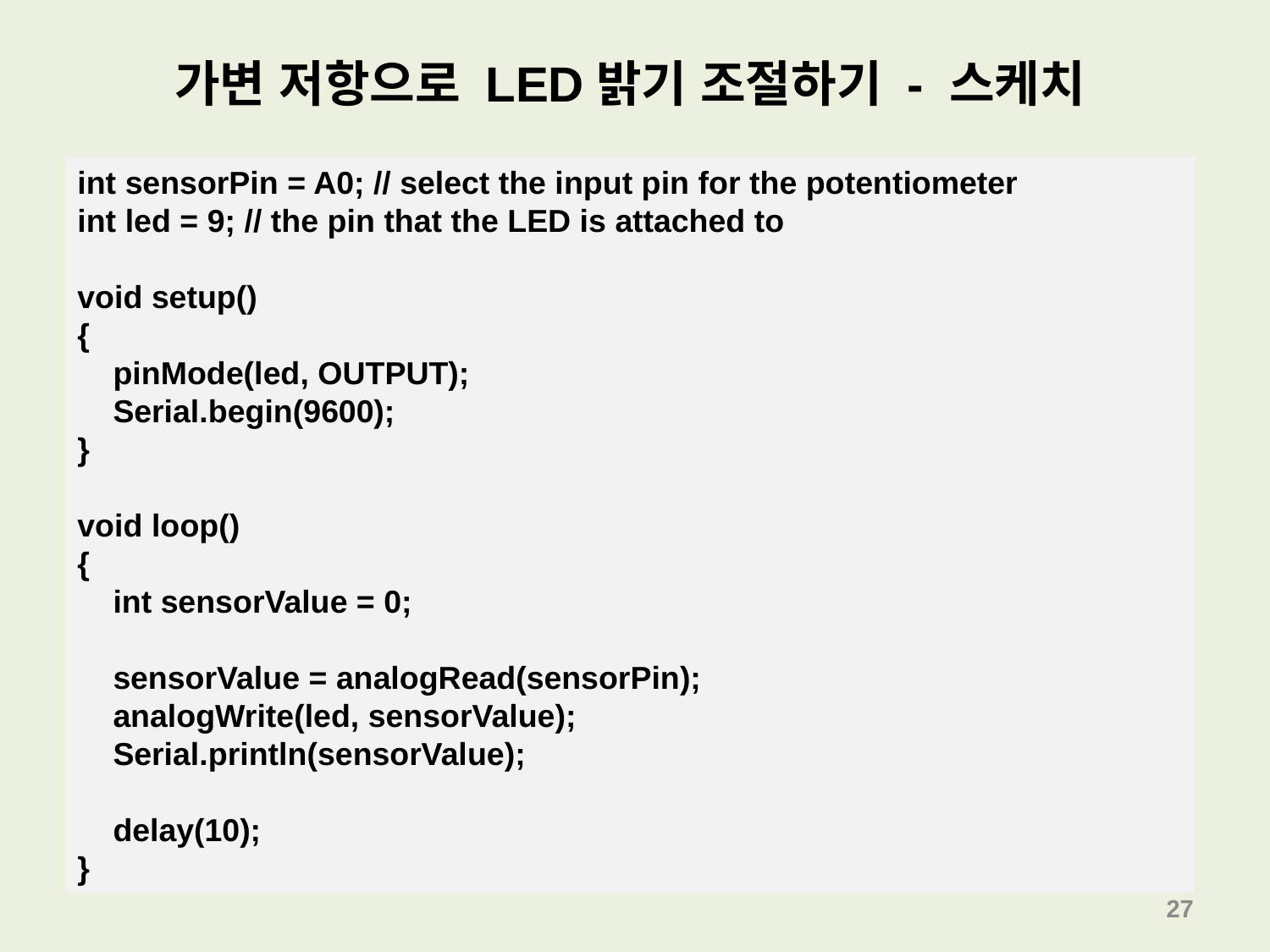

가변 저항으로 LED밝기 조절하기 - 스케치
int sensorPin = A0; // select the input pin for the potentiometer
int led = 9; // the pin that the LED is attached to

void setup()
{
    pinMode(led, OUTPUT);
    Serial.begin(9600);
}

void loop()
{
    int sensorValue = 0;

    sensorValue = analogRead(sensorPin);
    analogWrite(led, sensorValue);
    Serial.println(sensorValue);

    delay(10);
}

27